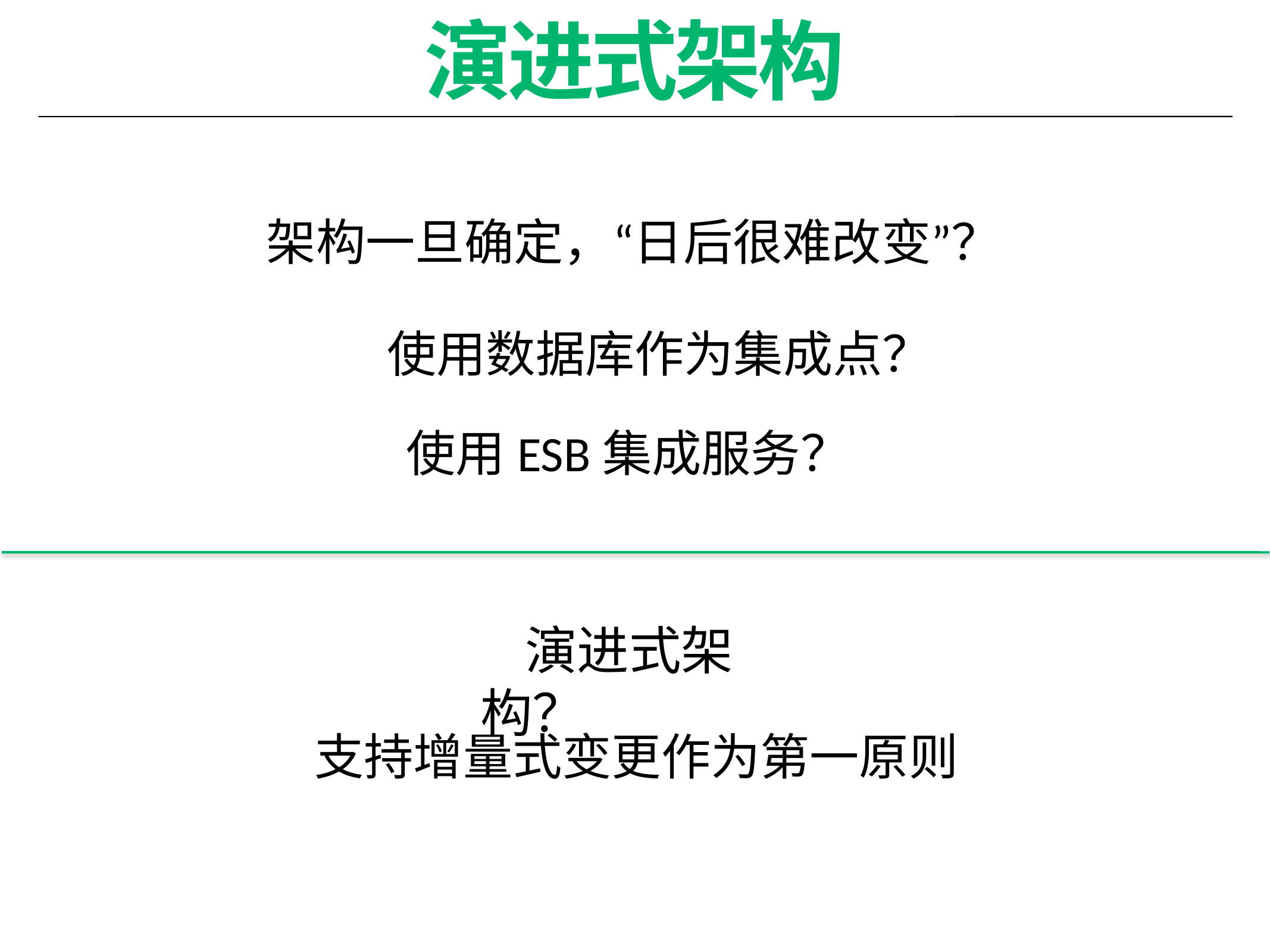

# 演进式架构
架构一旦确定，“日后很难改变”？
使用数据库作为集成点？
使用ESB集成服务？

演进式架构？
支持增量式变更作为第一原则
24